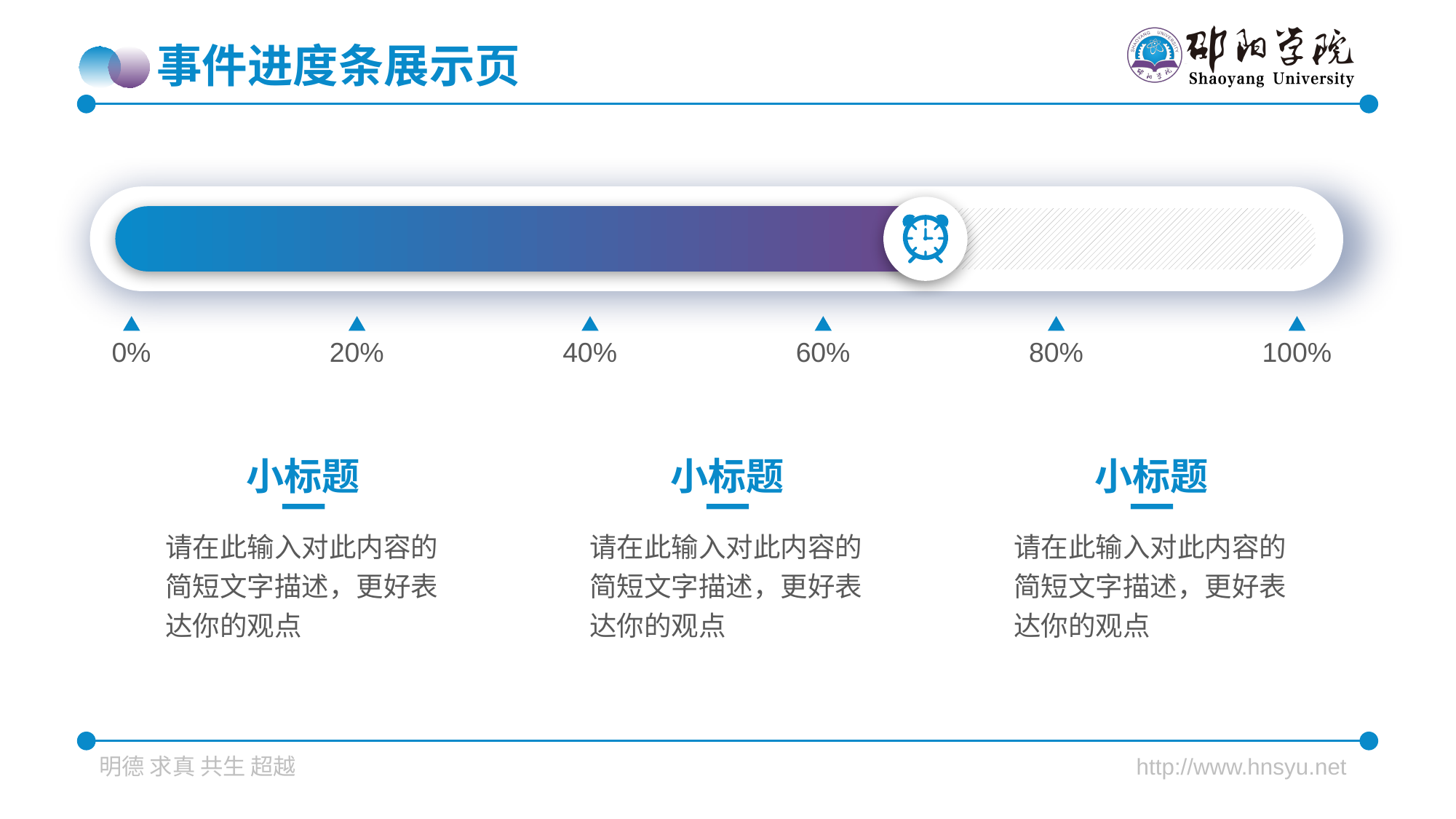

事件进度条展示页

小标题
小标题
小标题

请在此输入对此内容的简短文字描述，更好表达你的观点
请在此输入对此内容的简短文字描述，更好表达你的观点
请在此输入对此内容的简短文字描述，更好表达你的观点